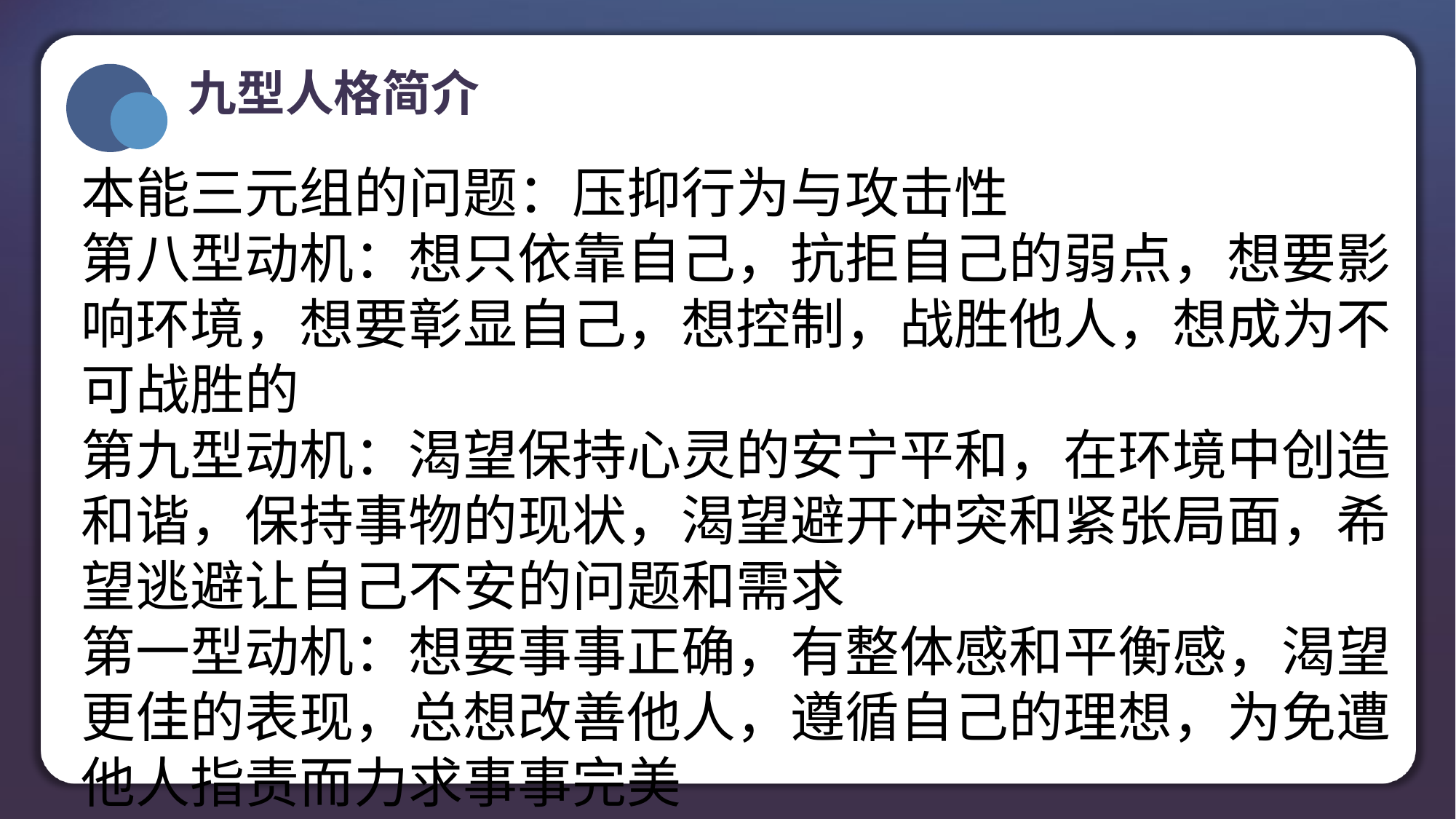

九型人格简介

本能三元组的问题：压抑行为与攻击性
第八型动机：想只依靠自己，抗拒自己的弱点，想要影响环境，想要彰显自己，想控制，战胜他人，想成为不可战胜的
第九型动机：渴望保持心灵的安宁平和，在环境中创造和谐，保持事物的现状，渴望避开冲突和紧张局面，希望逃避让自己不安的问题和需求
第一型动机：想要事事正确，有整体感和平衡感，渴望更佳的表现，总想改善他人，遵循自己的理想，为免遭他人指责而力求事事完美